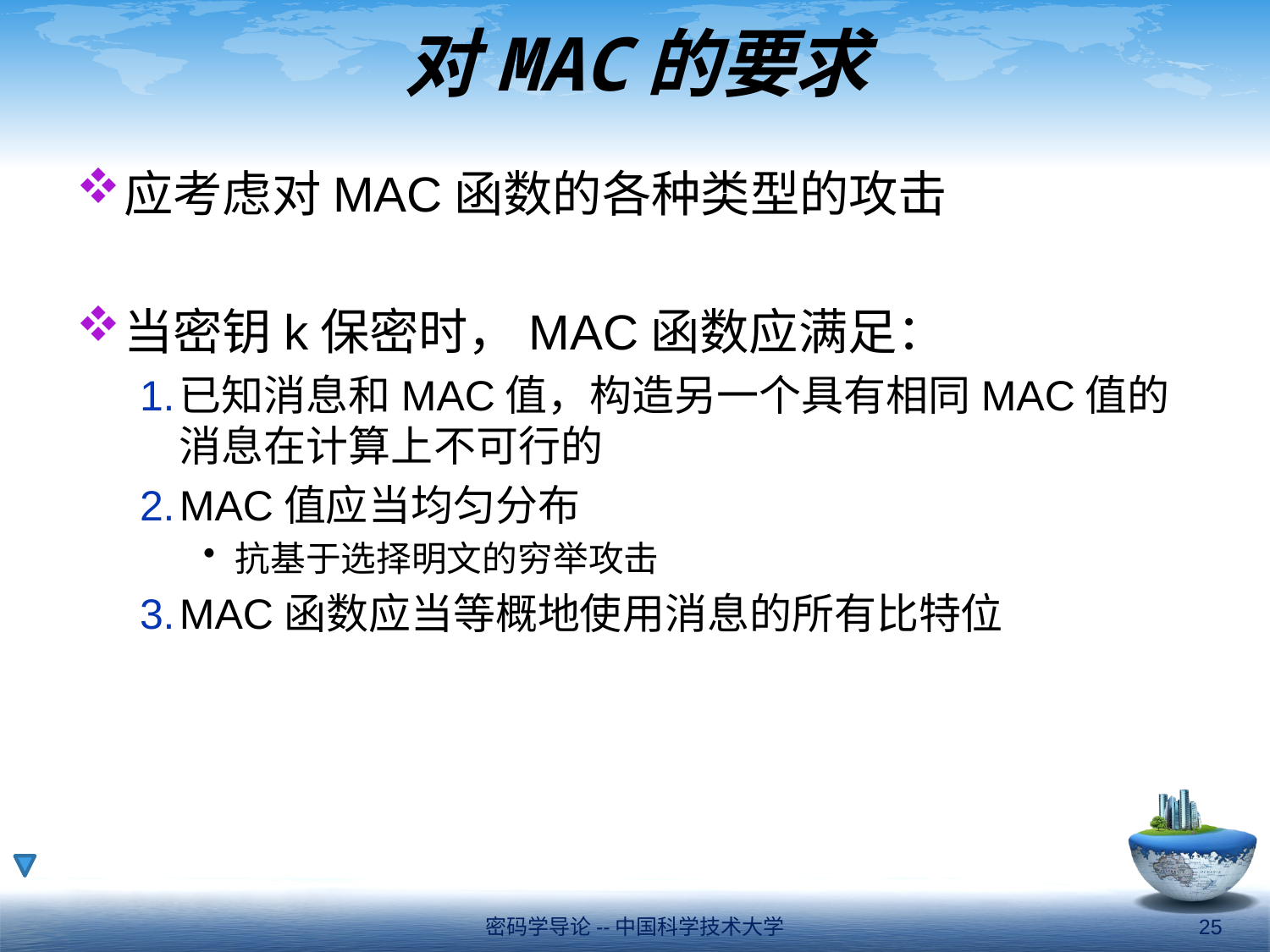

# 对MAC的要求
应考虑对MAC函数的各种类型的攻击

当密钥k保密时，MAC函数应满足：
已知消息和MAC值，构造另一个具有相同MAC值的消息在计算上不可行的
MAC值应当均匀分布
抗基于选择明文的穷举攻击
MAC函数应当等概地使用消息的所有比特位

密码学导论--中国科学技术大学
25